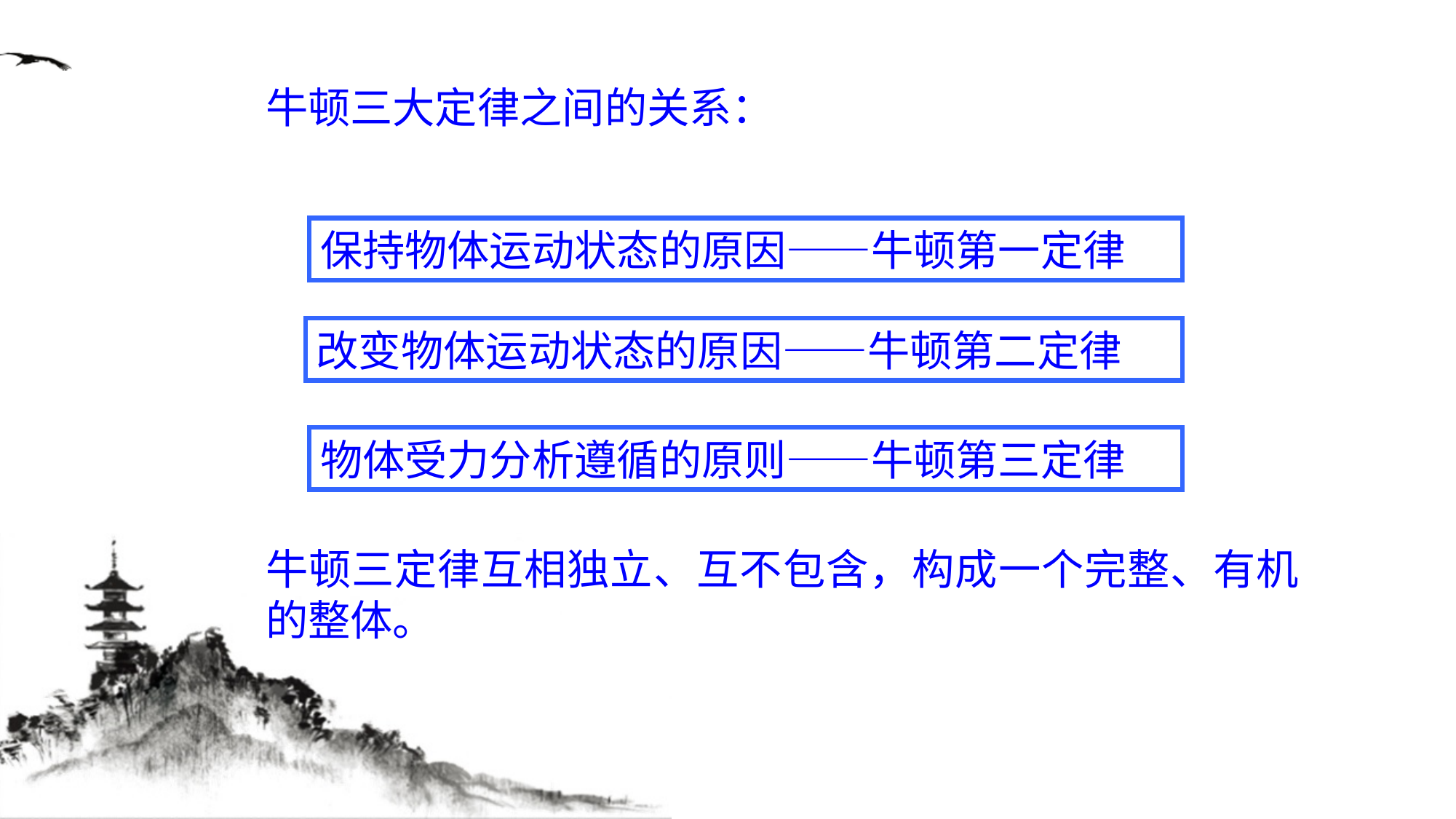

牛顿三大定律之间的关系：
保持物体运动状态的原因——牛顿第一定律
改变物体运动状态的原因——牛顿第二定律
物体受力分析遵循的原则——牛顿第三定律
牛顿三定律互相独立、互不包含，构成一个完整、有机的整体。